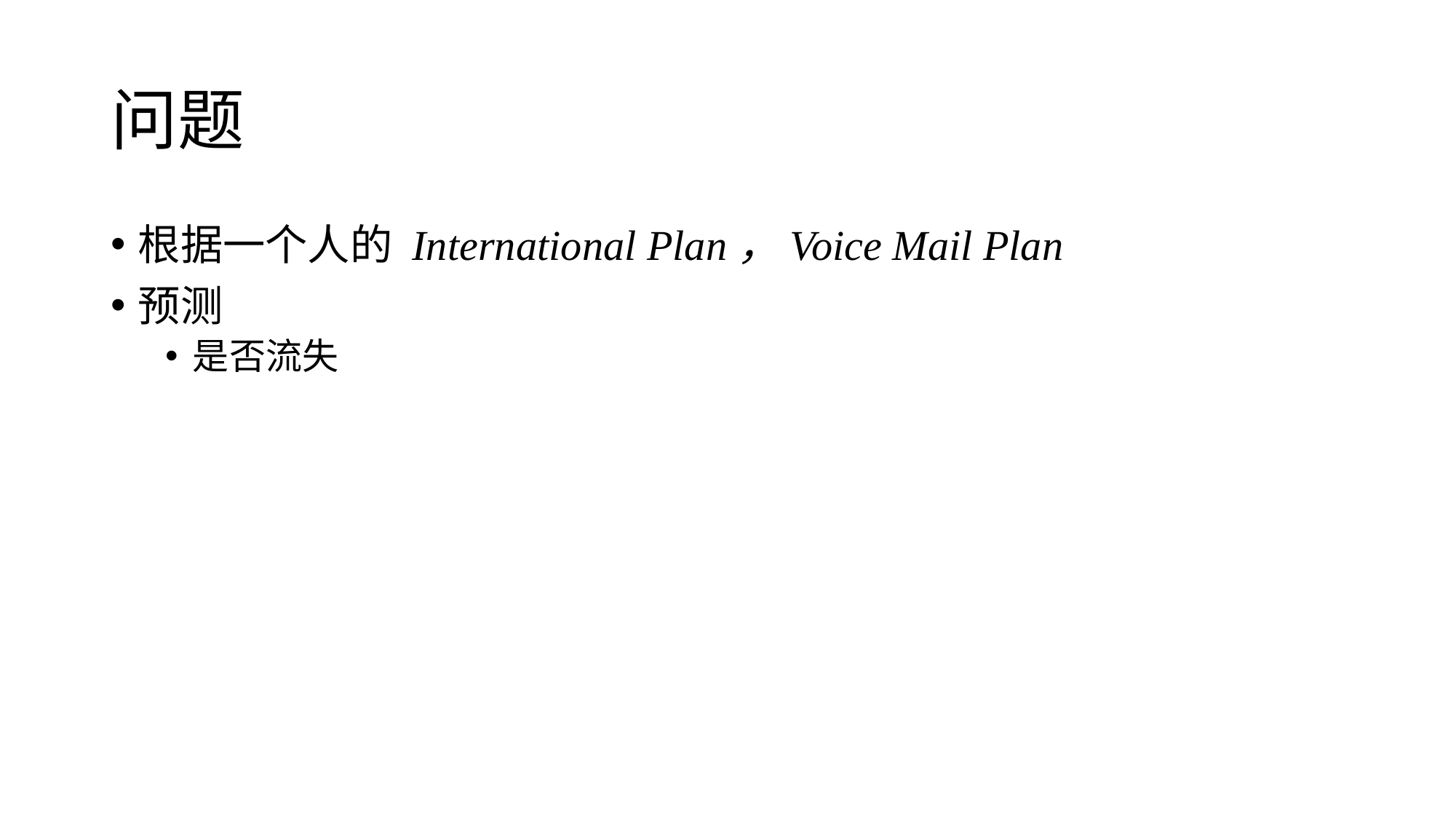

# 问题
根据一个人的 International Plan，Voice Mail Plan
预测
是否流失